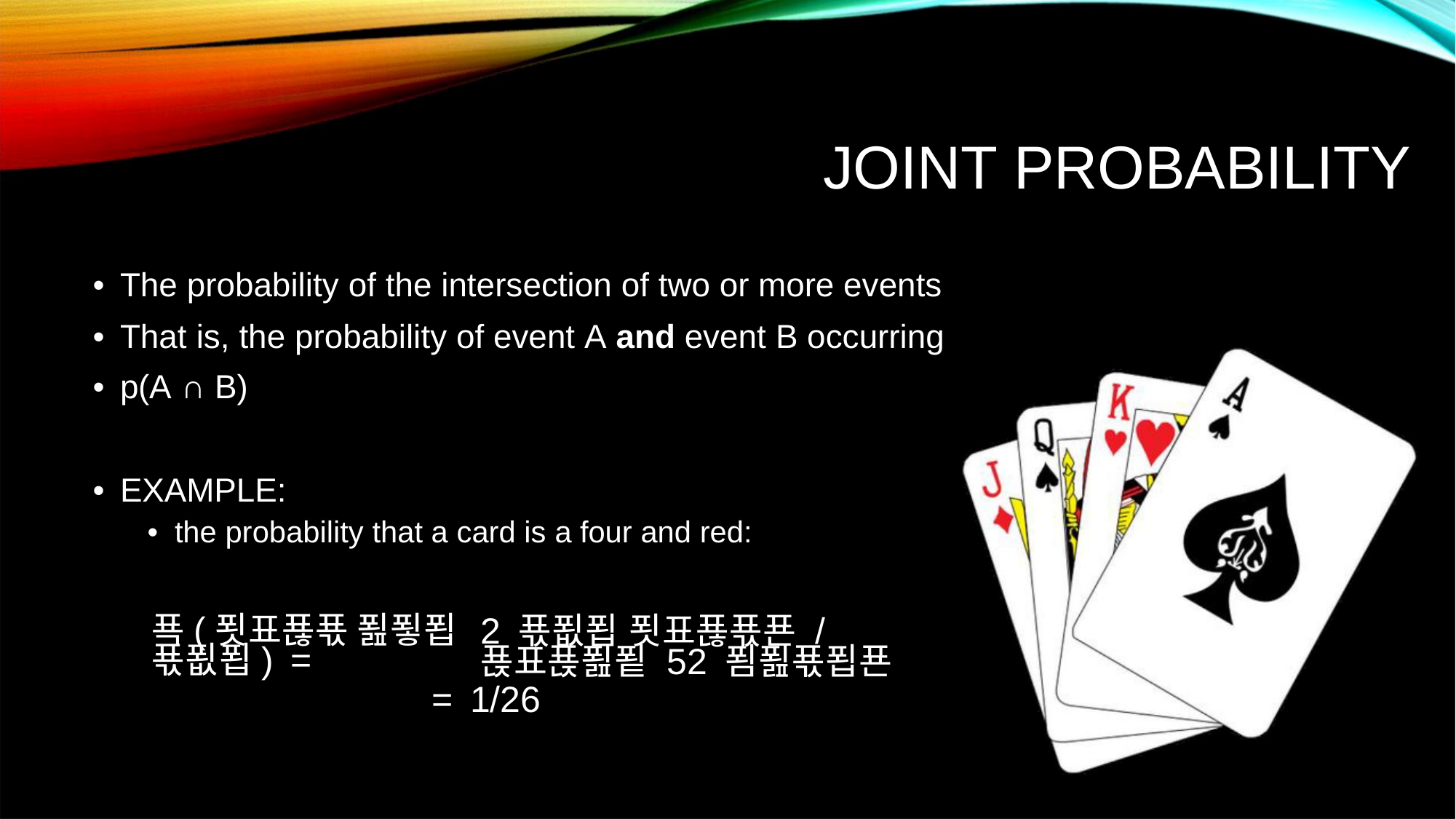

JOINT PROBABILITY
• The probability of the intersection of two or more events
• That is, the probability of event A and event B occurring
• p(A ∩ B)
• EXAMPLE:
• the probability that a card is a four and red:
2 푟푒푑 푓표푢푟푠 / 푡표푡푎푙 52 푐푎푟푑푠
푝(푓표푢푟 푎푛푑 푟푒푑) =
= 1/26